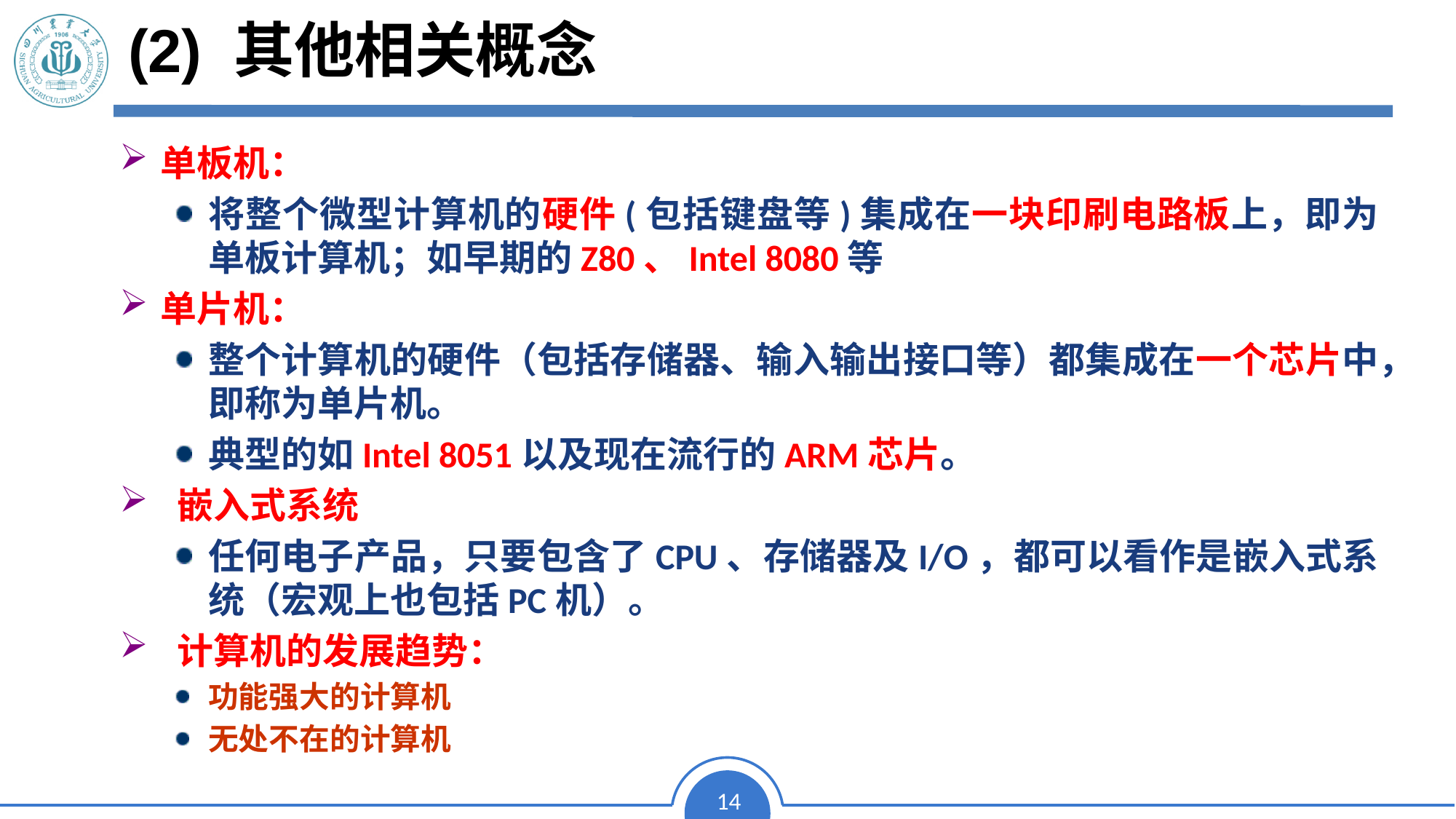

(2) 其他相关概念
单板机：
将整个微型计算机的硬件(包括键盘等)集成在一块印刷电路板上，即为单板计算机；如早期的Z80、Intel 8080等
单片机：
整个计算机的硬件（包括存储器、输入输出接口等）都集成在一个芯片中，即称为单片机。
典型的如Intel 8051以及现在流行的ARM芯片。
 嵌入式系统
任何电子产品，只要包含了CPU、存储器及I/O，都可以看作是嵌入式系统（宏观上也包括PC机）。
 计算机的发展趋势：
功能强大的计算机
无处不在的计算机